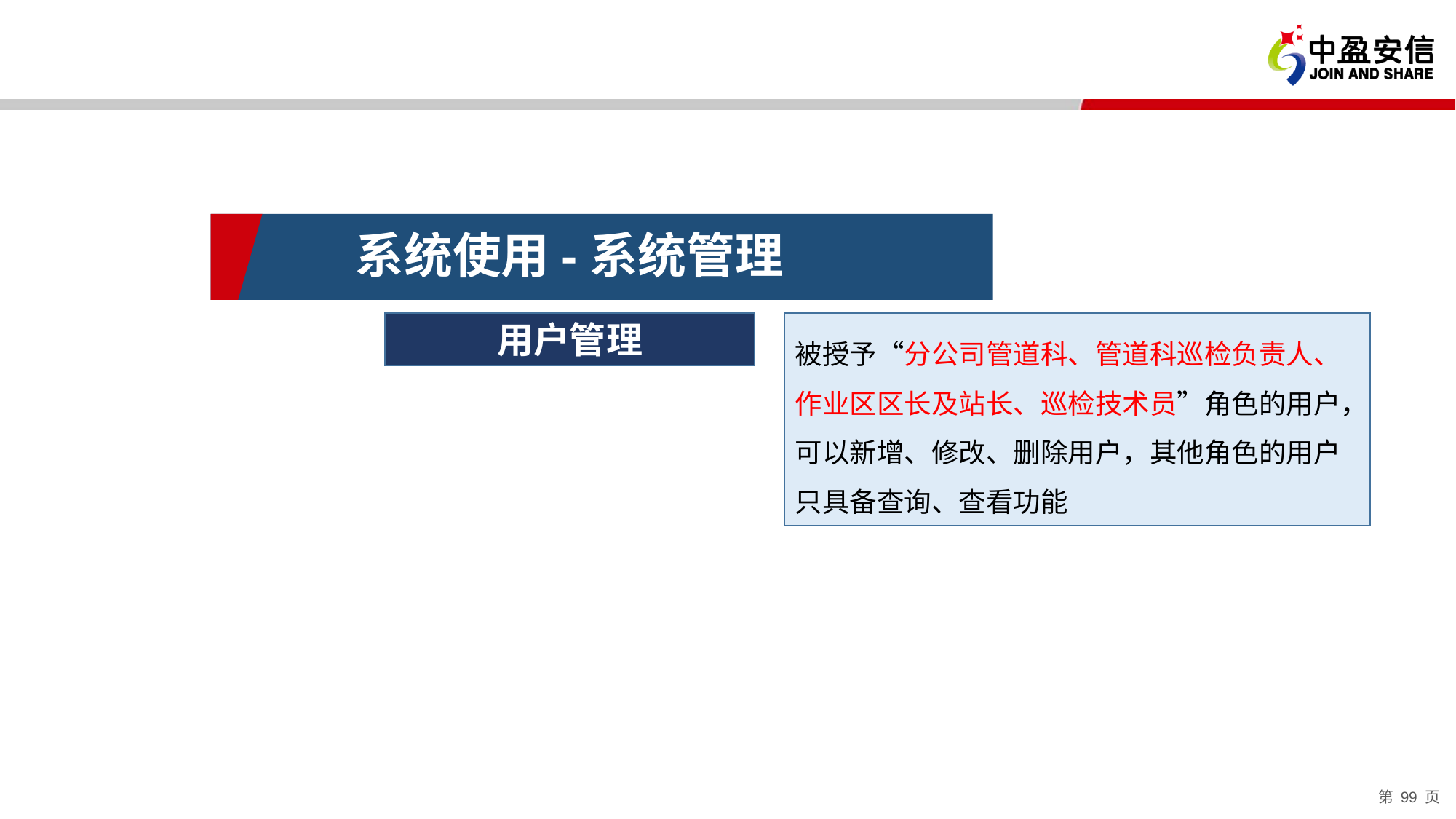

系统使用-系统管理
被授予“分公司管道科、管道科巡检负责人、作业区区长及站长、巡检技术员”角色的用户，可以新增、修改、删除用户，其他角色的用户只具备查询、查看功能
用户管理